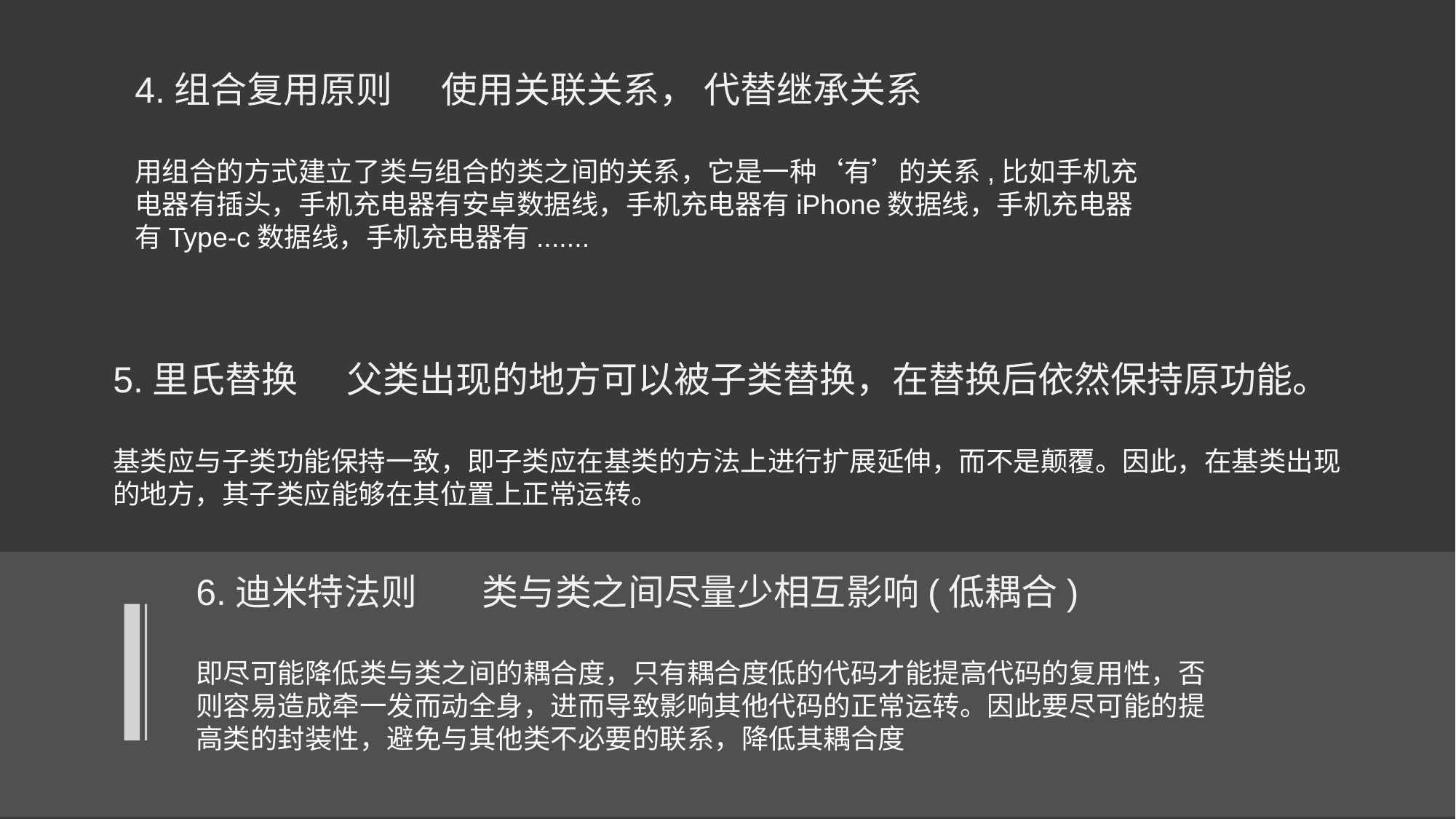

4.组合复用原则      使用关联关系， 代替继承关系

用组合的方式建立了类与组合的类之间的关系，它是一种‘有’的关系,比如手机充电器有插头，手机充电器有安卓数据线，手机充电器有iPhone数据线，手机充电器有Type-c数据线，手机充电器有.......

5.里氏替换      父类出现的地方可以被子类替换，在替换后依然保持原功能。

基类应与子类功能保持一致，即子类应在基类的方法上进行扩展延伸，而不是颠覆。因此，在基类出现的地方，其子类应能够在其位置上正常运转。

6.迪米特法则        类与类之间尽量少相互影响(低耦合)

即尽可能降低类与类之间的耦合度，只有耦合度低的代码才能提高代码的复用性，否则容易造成牵一发而动全身，进而导致影响其他代码的正常运转。因此要尽可能的提高类的封装性，避免与其他类不必要的联系，降低其耦合度